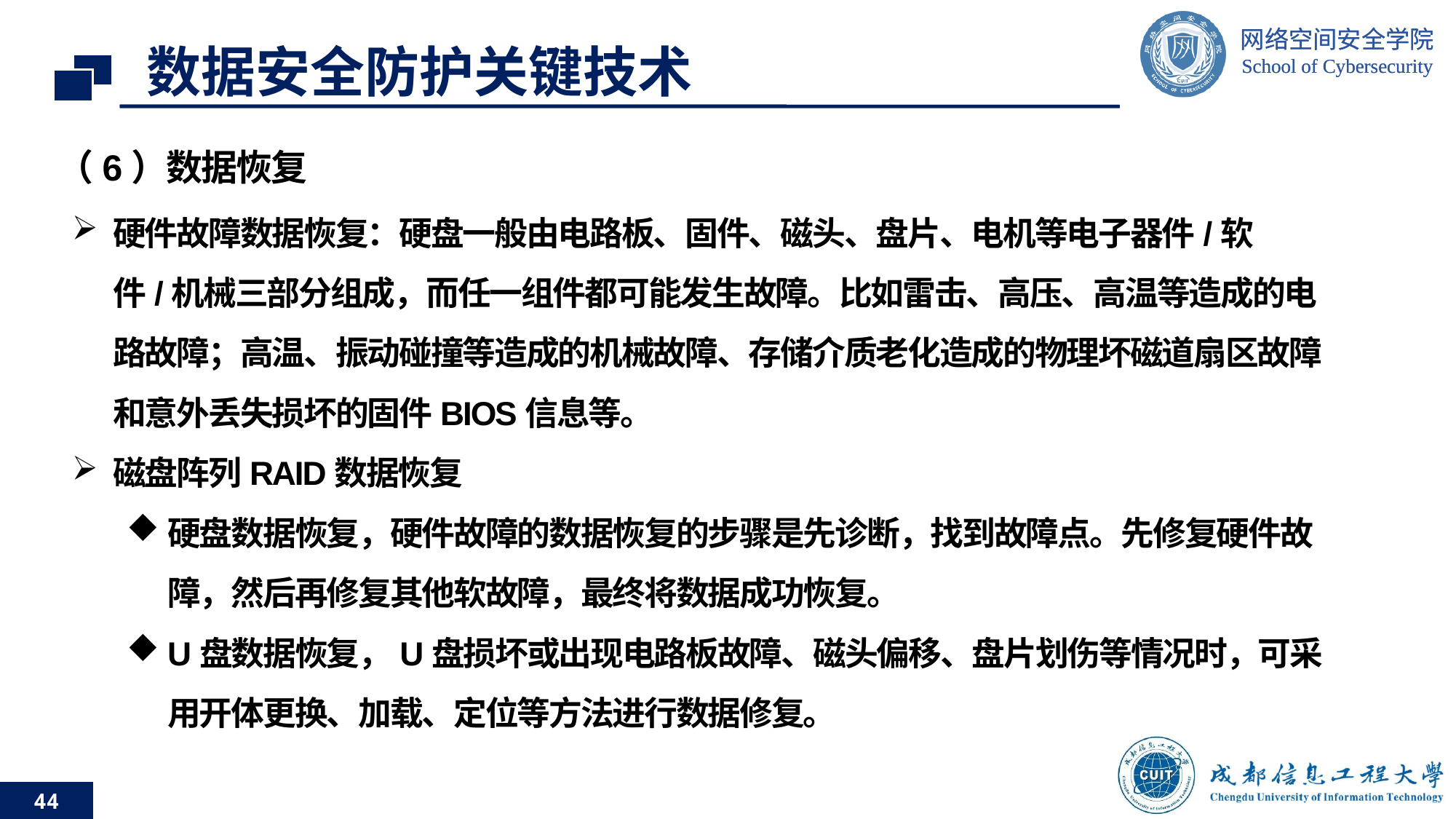

数据安全防护关键技术
（6）数据恢复
硬件故障数据恢复：硬盘一般由电路板、固件、磁头、盘片、电机等电子器件/软件/机械三部分组成，而任一组件都可能发生故障。比如雷击、高压、高温等造成的电路故障；高温、振动碰撞等造成的机械故障、存储介质老化造成的物理坏磁道扇区故障和意外丢失损坏的固件BIOS信息等。
磁盘阵列RAID数据恢复
硬盘数据恢复，硬件故障的数据恢复的步骤是先诊断，找到故障点。先修复硬件故障，然后再修复其他软故障，最终将数据成功恢复。
U盘数据恢复，U盘损坏或出现电路板故障、磁头偏移、盘片划伤等情况时，可采用开体更换、加载、定位等方法进行数据修复。

44